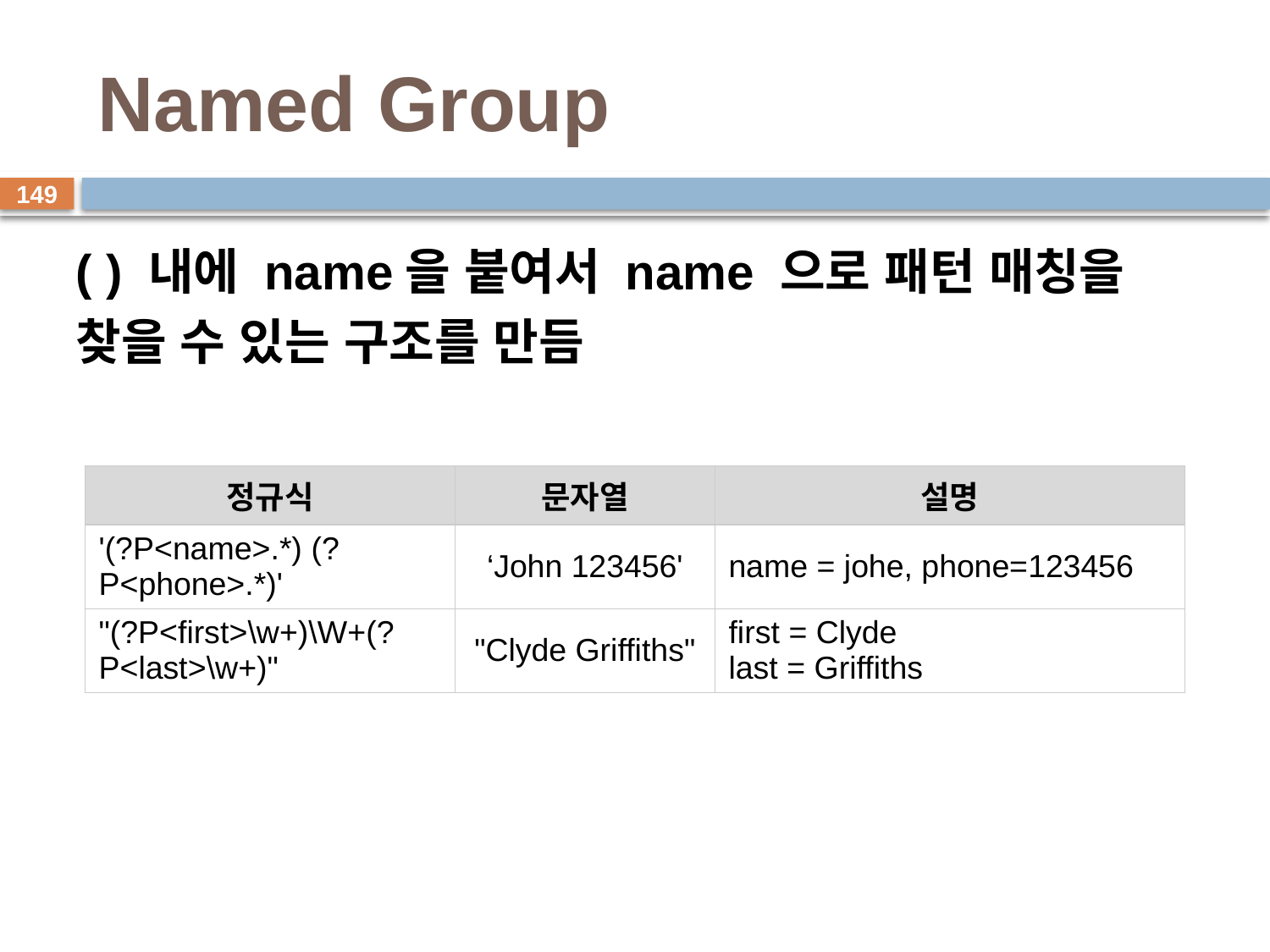

# Named Group
149
( ) 내에 name을 붙여서 name 으로 패턴 매칭을 찾을 수 있는 구조를 만듬

| 정규식 | 문자열 | 설명 |
| --- | --- | --- |
| '(?P<name>.\*) (?P<phone>.\*)' | ‘John 123456' | name = johe, phone=123456 |
| "(?P<first>\w+)\W+(?P<last>\w+)" | "Clyde Griffiths" | first = Clyde last = Griffiths |